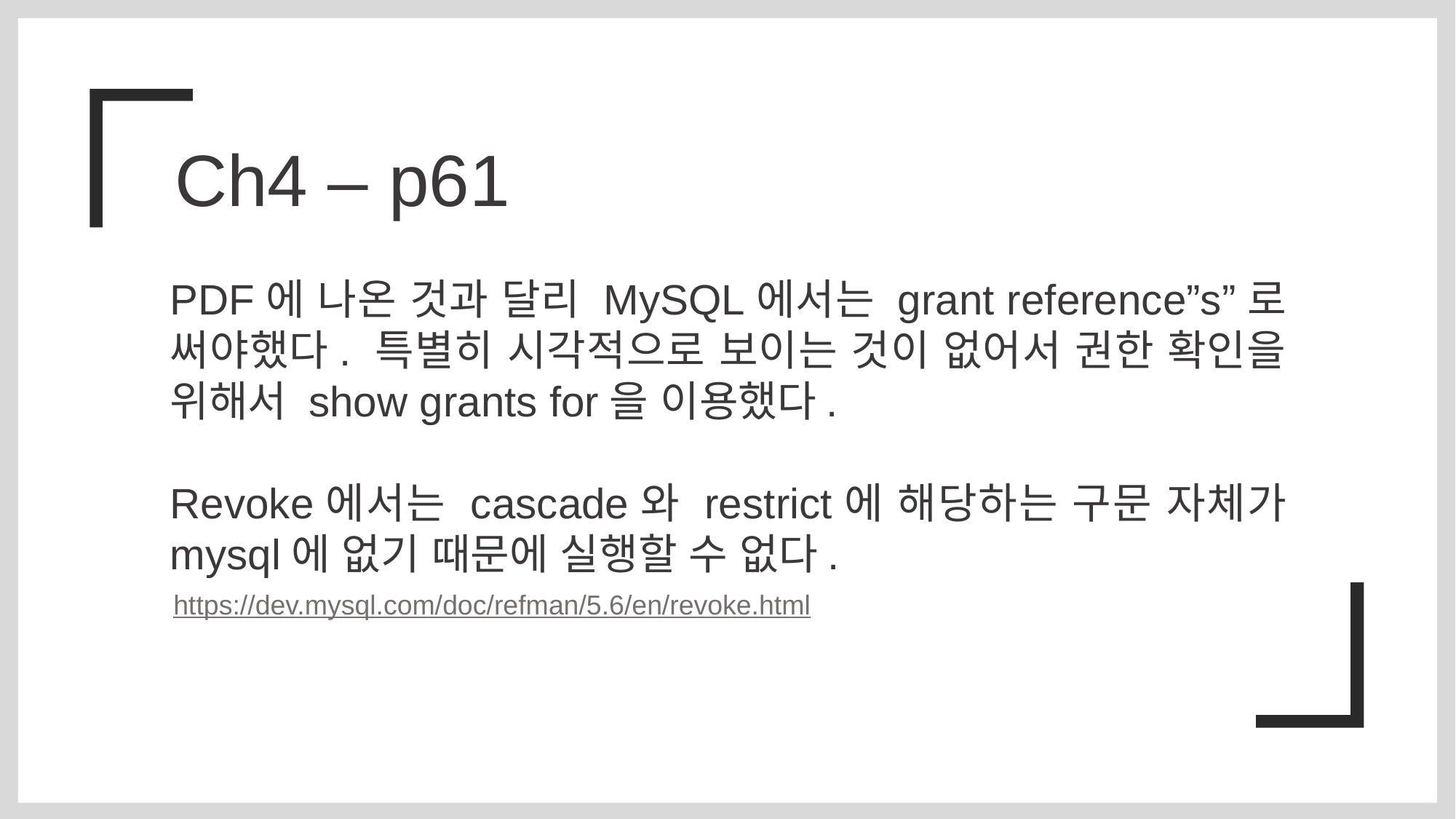

Ch4 – p61
PDF에 나온 것과 달리 MySQL에서는 grant reference”s”로 써야했다. 특별히 시각적으로 보이는 것이 없어서 권한 확인을 위해서 show grants for을 이용했다.

Revoke에서는 cascade와 restrict에 해당하는 구문 자체가 mysql에 없기 때문에 실행할 수 없다.
https://dev.mysql.com/doc/refman/5.6/en/revoke.html